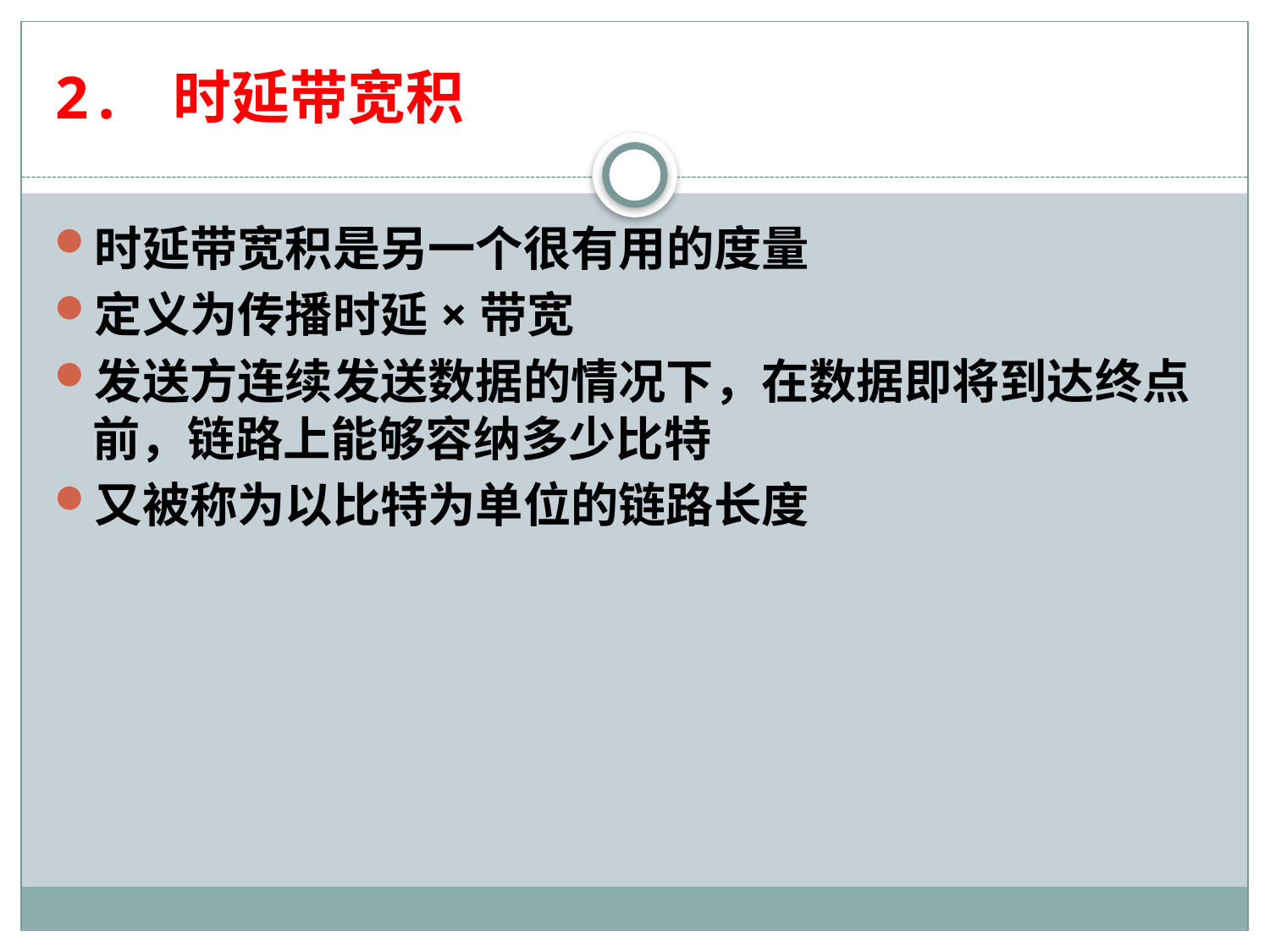

# 2. 时延带宽积
时延带宽积是另一个很有用的度量
定义为传播时延×带宽
发送方连续发送数据的情况下，在数据即将到达终点前，链路上能够容纳多少比特
又被称为以比特为单位的链路长度